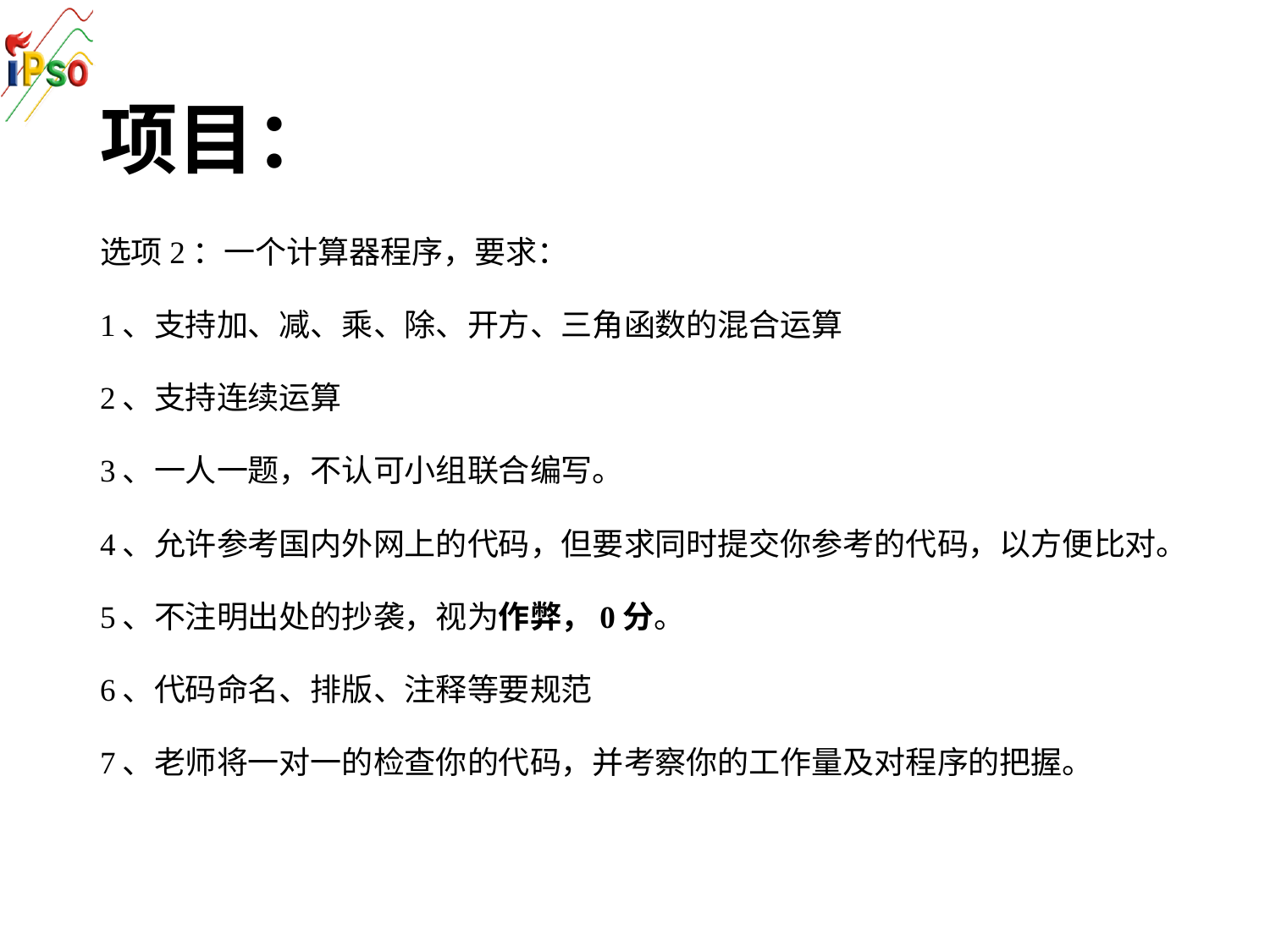

# 项目：
选项2：一个计算器程序，要求：
1、支持加、减、乘、除、开方、三角函数的混合运算
2、支持连续运算
3、一人一题，不认可小组联合编写。
4、允许参考国内外网上的代码，但要求同时提交你参考的代码，以方便比对。
5、不注明出处的抄袭，视为作弊，0分。
6、代码命名、排版、注释等要规范
7、老师将一对一的检查你的代码，并考察你的工作量及对程序的把握。